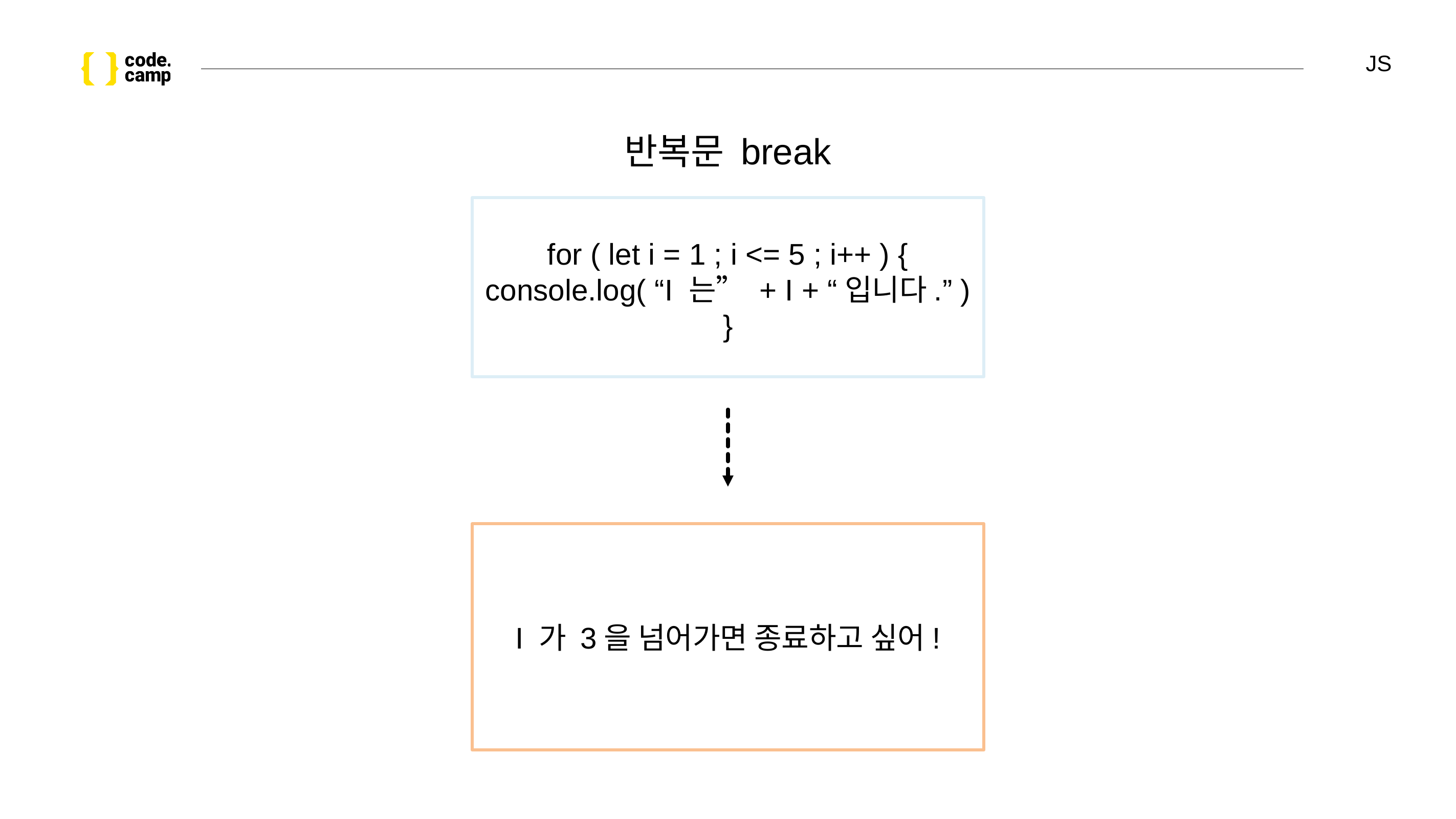

# JS

반복문 break

for ( let i = 1 ; i <= 5 ; i++ ) {
console.log( “I 는” + I + “입니다.” )
}

I 가 3을 넘어가면 종료하고 싶어!